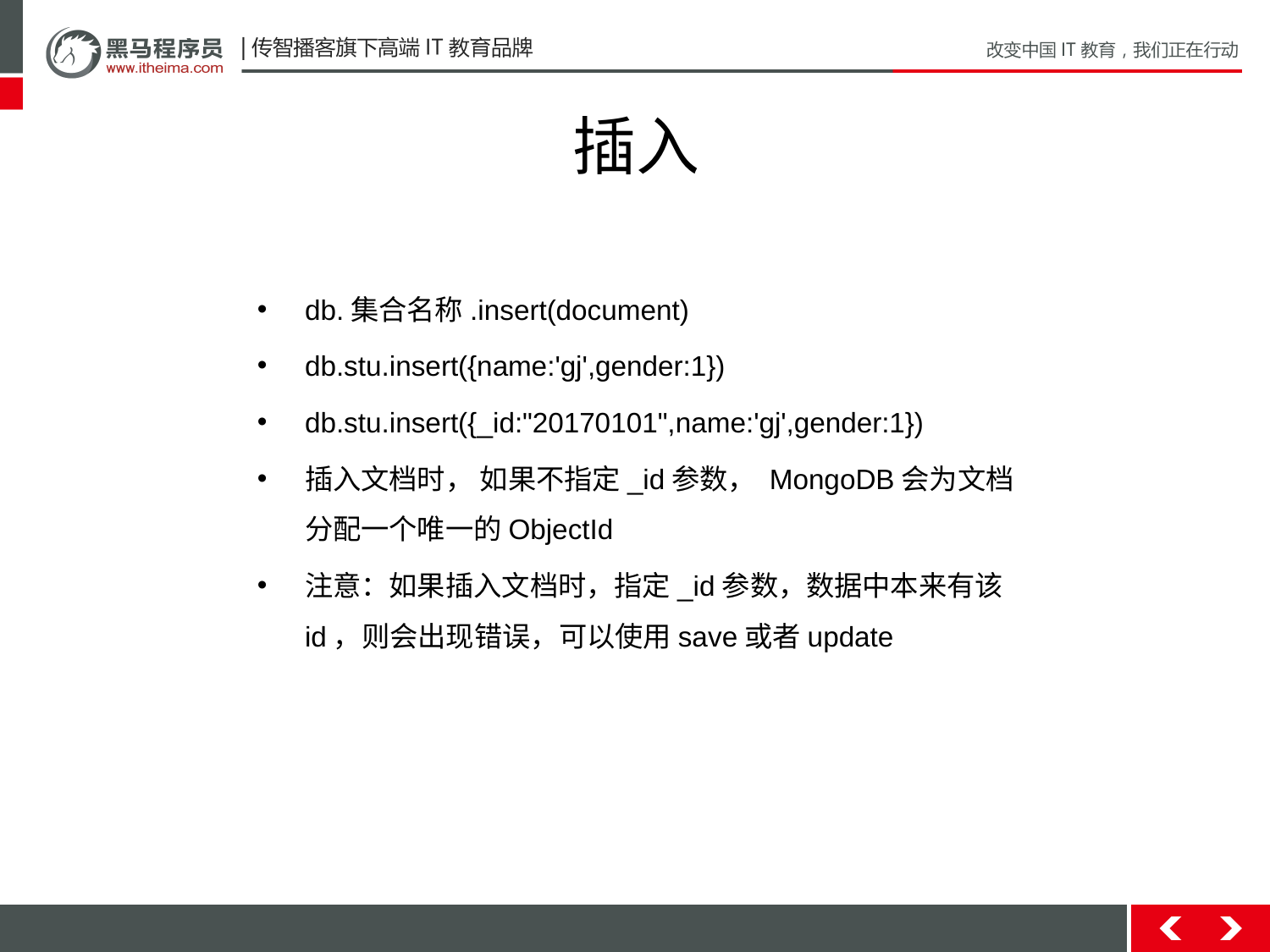

# 插入
db.集合名称.insert(document)
db.stu.insert({name:'gj',gender:1})
db.stu.insert({_id:"20170101",name:'gj',gender:1})
插⼊⽂档时， 如果不指定_id参数， MongoDB会为⽂档分配⼀个唯⼀的ObjectId
注意：如果插入文档时，指定_id参数，数据中本来有该id，则会出现错误，可以使用save或者update